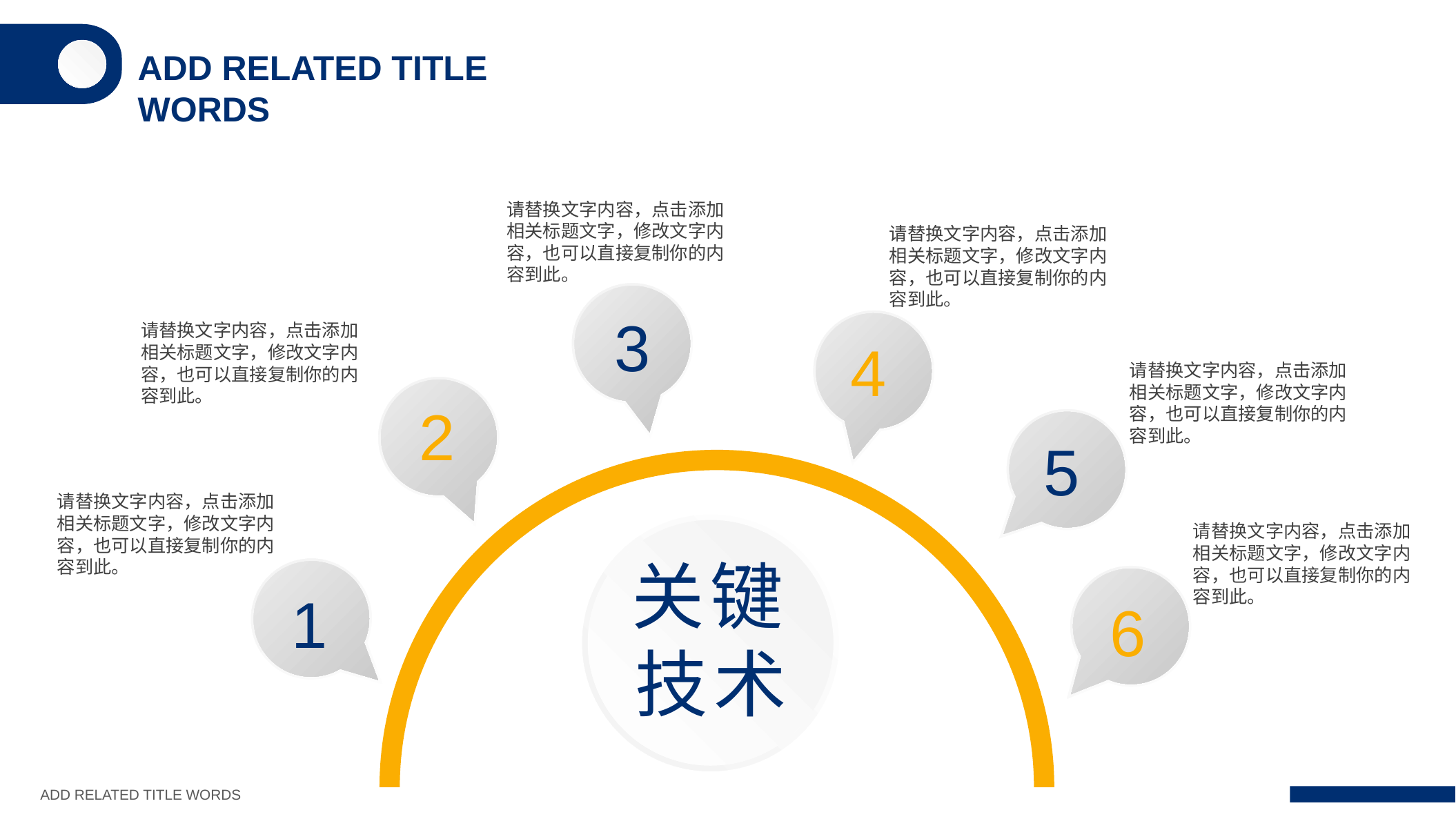

ADD RELATED TITLE WORDS
请替换文字内容，点击添加相关标题文字，修改文字内容，也可以直接复制你的内容到此。
请替换文字内容，点击添加相关标题文字，修改文字内容，也可以直接复制你的内容到此。

3

请替换文字内容，点击添加相关标题文字，修改文字内容，也可以直接复制你的内容到此。
4
请替换文字内容，点击添加相关标题文字，修改文字内容，也可以直接复制你的内容到此。

2

5

请替换文字内容，点击添加相关标题文字，修改文字内容，也可以直接复制你的内容到此。

关键技术
请替换文字内容，点击添加相关标题文字，修改文字内容，也可以直接复制你的内容到此。

1
6

ADD RELATED TITLE WORDS